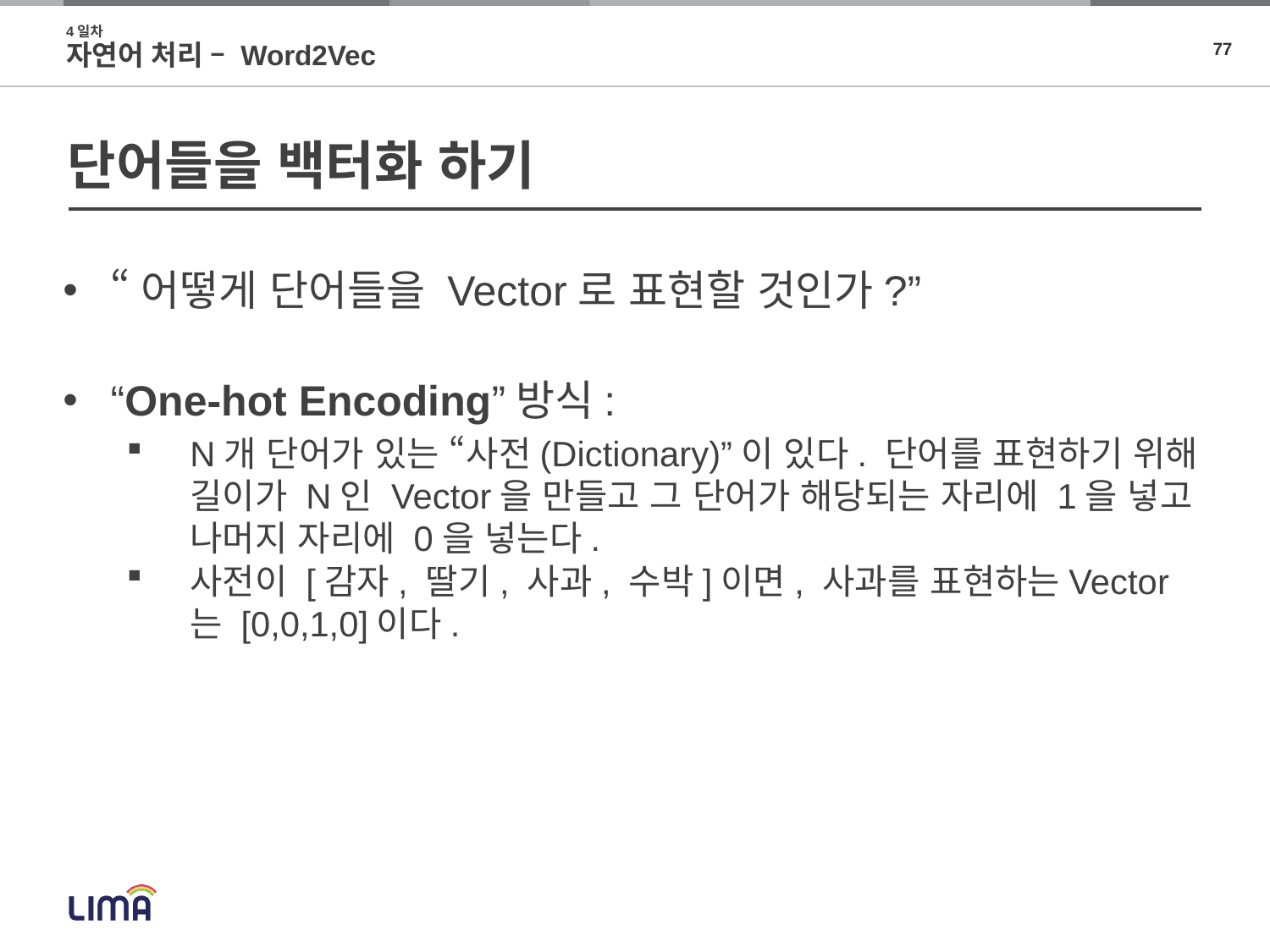

4일차
자연어 처리 – Word2Vec
# 단어들을 백터화 하기
“어떻게 단어들을 Vector로 표현할 것인가?”
“One-hot Encoding”방식:
N개 단어가 있는 “사전(Dictionary)”이 있다. 단어를 표현하기 위해 길이가 N인 Vector을 만들고 그 단어가 해당되는 자리에 1을 넣고 나머지 자리에 0을 넣는다.
사전이 [감자, 딸기, 사과, 수박]이면, 사과를 표현하는Vector는 [0,0,1,0]이다.